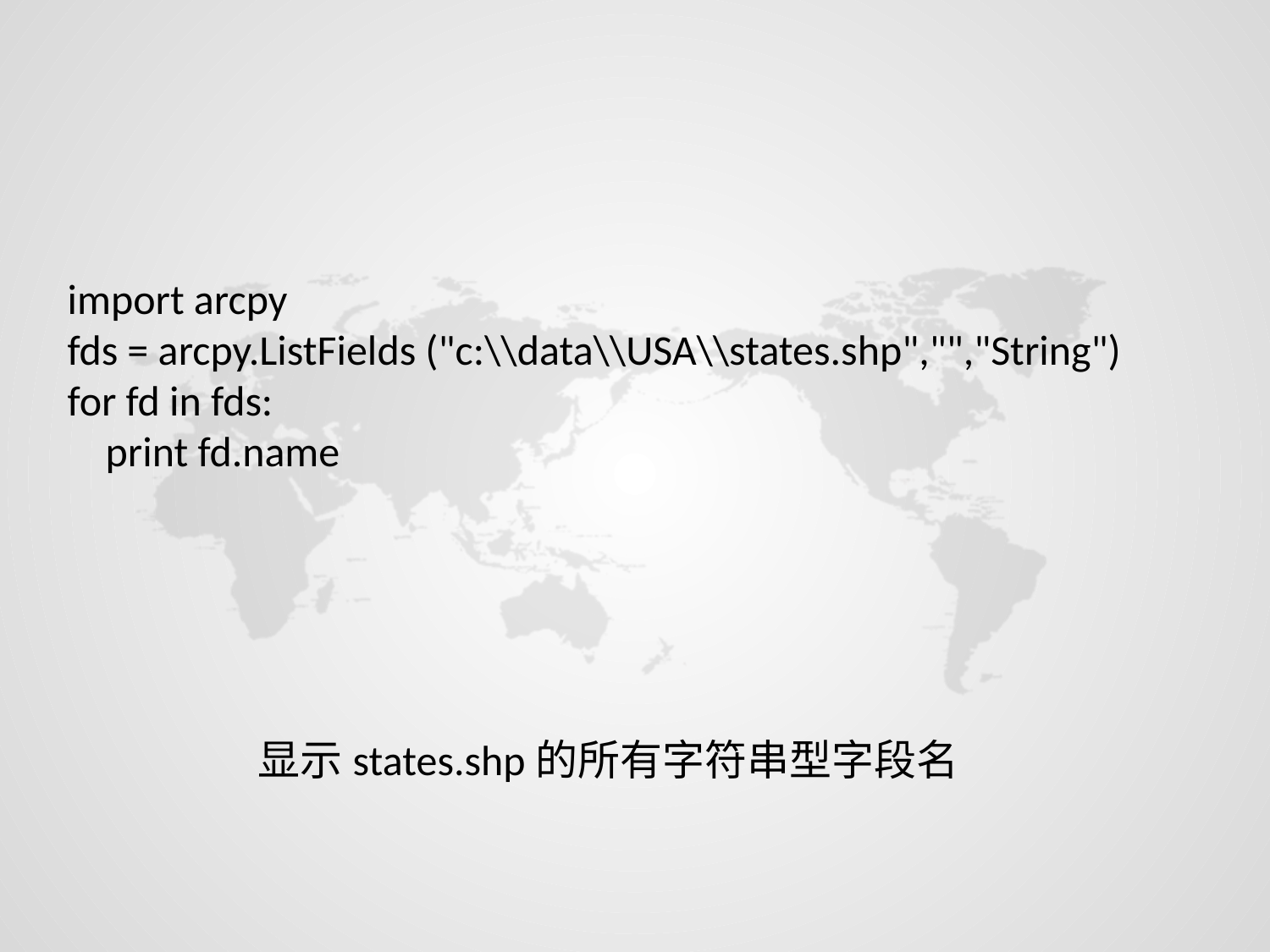

import arcpy
fds = arcpy.ListFields ("c:\\data\\USA\\states.shp","","String")
for fd in fds:
    print fd.name
显示states.shp的所有字符串型字段名